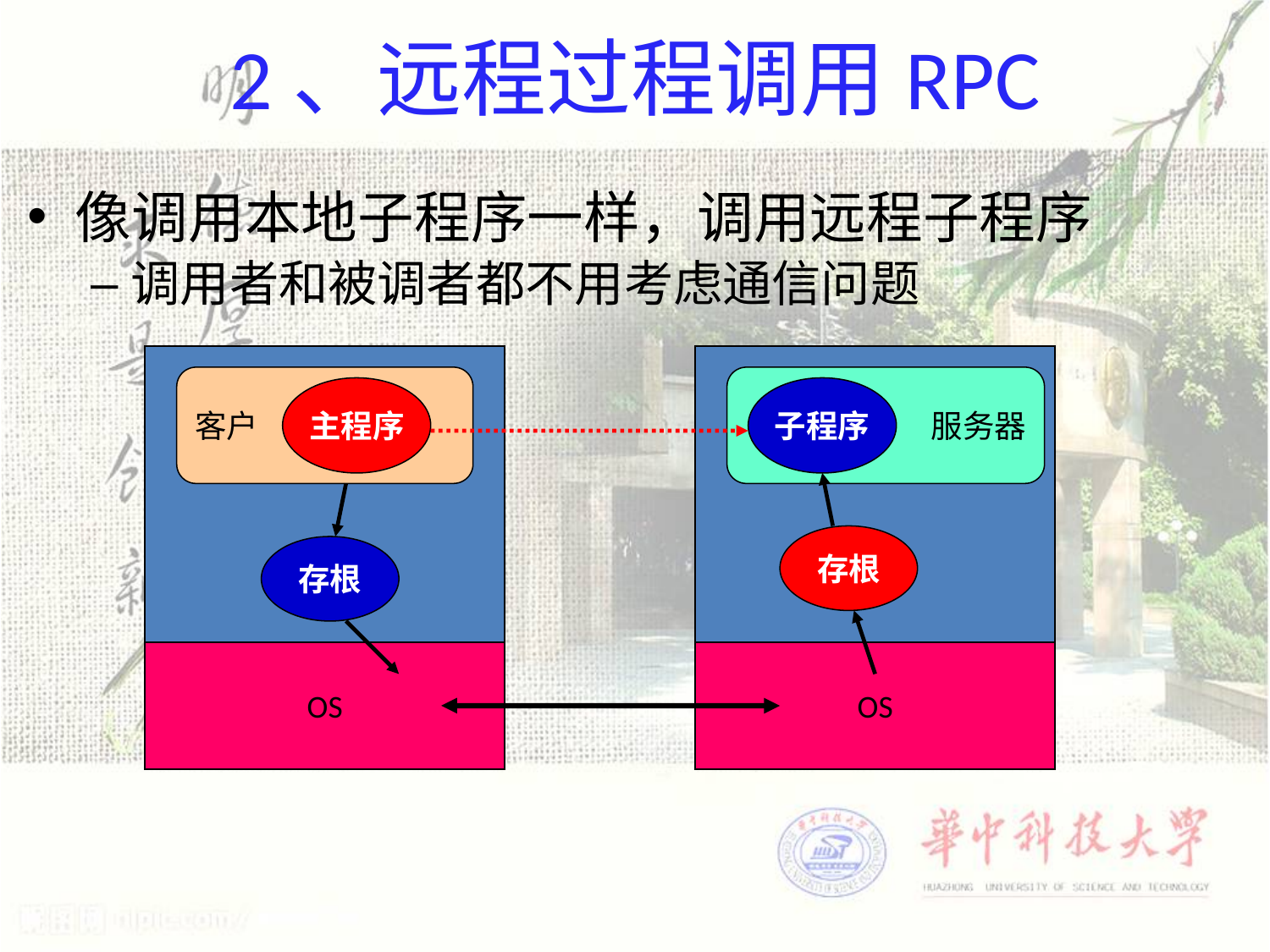

# 2、远程过程调用RPC
像调用本地子程序一样，调用远程子程序
调用者和被调者都不用考虑通信问题

客户
服务器
主程序
子程序

存根
存根

OS
OS